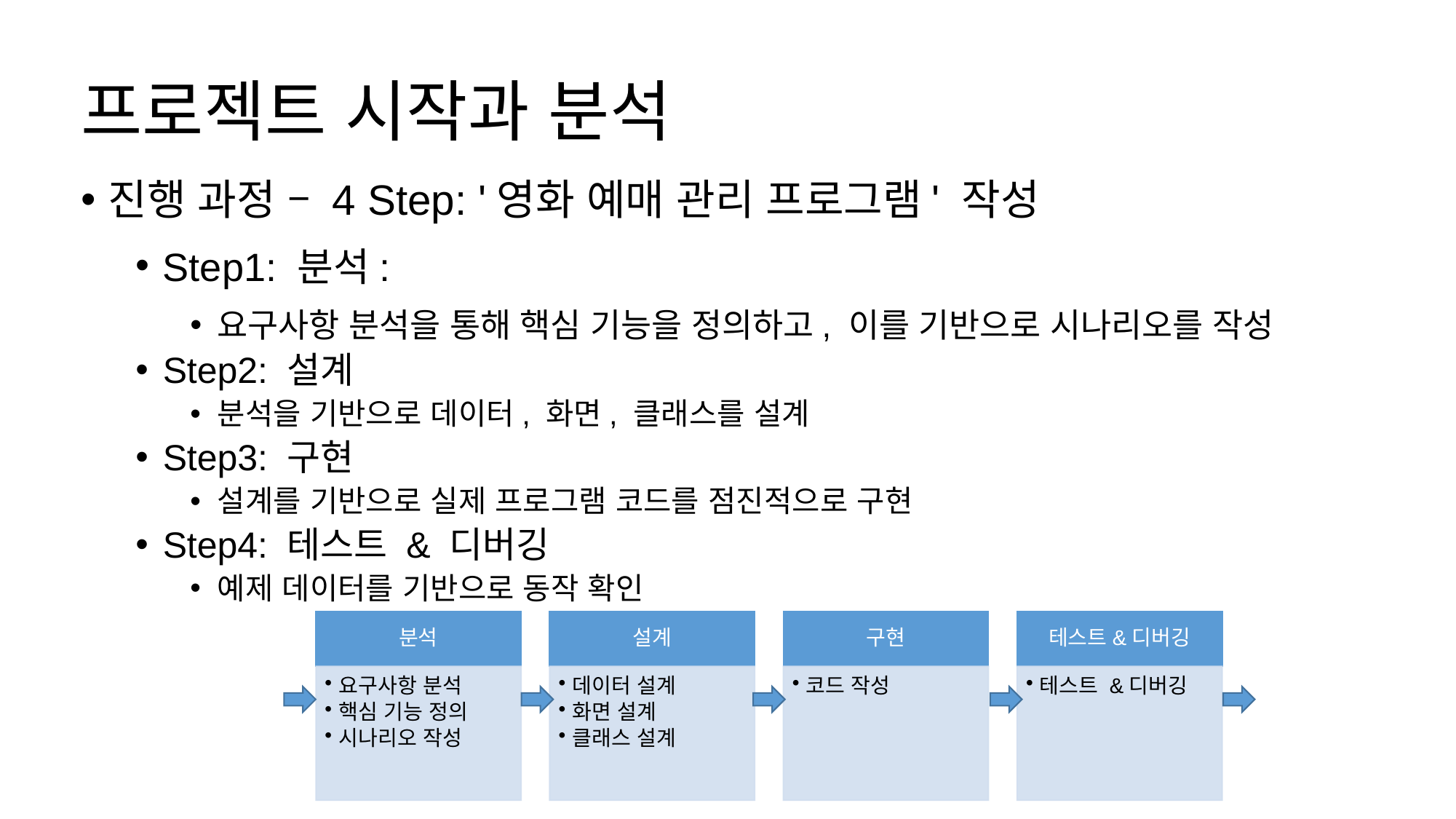

# 프로젝트 시작과 분석
진행 과정 – 4 Step: '영화 예매 관리 프로그램' 작성
Step1: 분석:
요구사항 분석을 통해 핵심 기능을 정의하고, 이를 기반으로 시나리오를 작성
Step2: 설계
분석을 기반으로 데이터, 화면, 클래스를 설계
Step3: 구현
설계를 기반으로 실제 프로그램 코드를 점진적으로 구현
Step4: 테스트 & 디버깅
예제 데이터를 기반으로 동작 확인
분석
요구사항 분석
핵심 기능 정의
시나리오 작성
설계
데이터 설계
화면 설계
클래스 설계
구현
코드 작성
테스트&디버깅
테스트 &디버깅